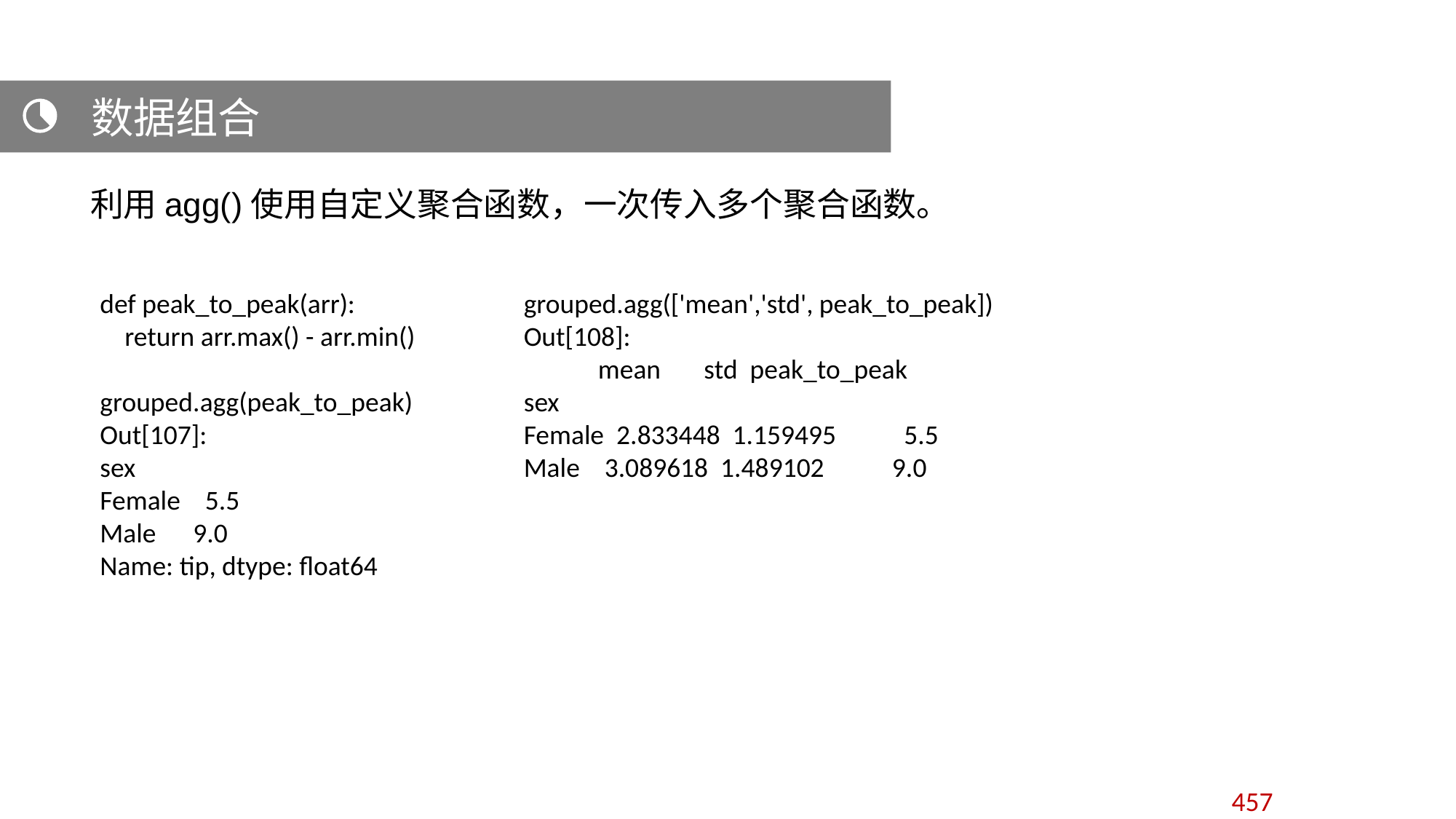

数据组合

利用agg()使用自定义聚合函数，一次传入多个聚合函数。
def peak_to_peak(arr):
    return arr.max() - arr.min()

grouped.agg(peak_to_peak)
Out[107]:
sex
Female    5.5
Male      9.0
Name: tip, dtype: float64
grouped.agg(['mean','std', peak_to_peak])
Out[108]:
            mean       std  peak_to_peak
sex
Female  2.833448  1.159495           5.5
Male    3.089618  1.489102           9.0

457